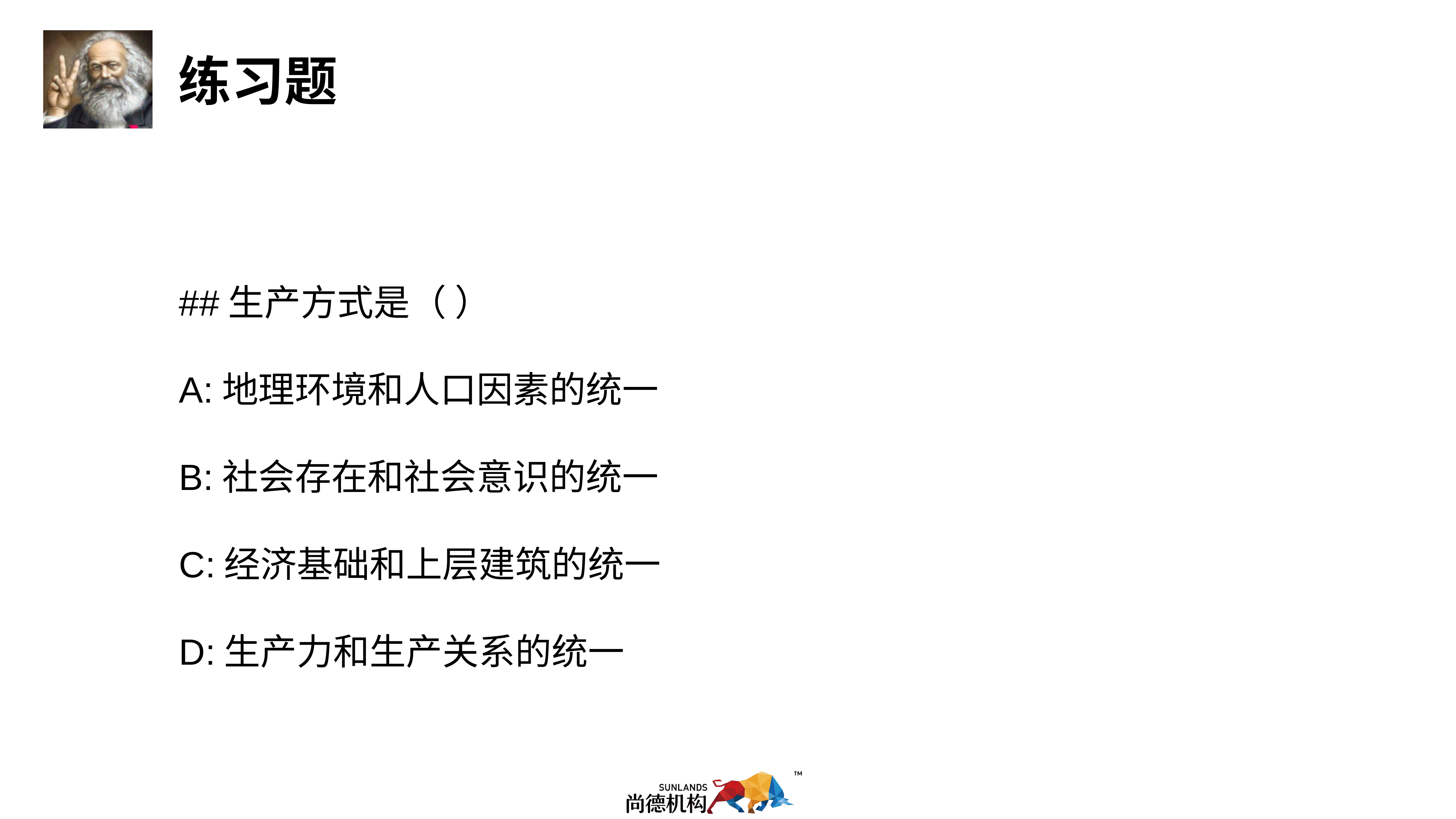

##生产方式是（ ）
A:地理环境和人口因素的统一
B:社会存在和社会意识的统一
C:经济基础和上层建筑的统一
D:生产力和生产关系的统一